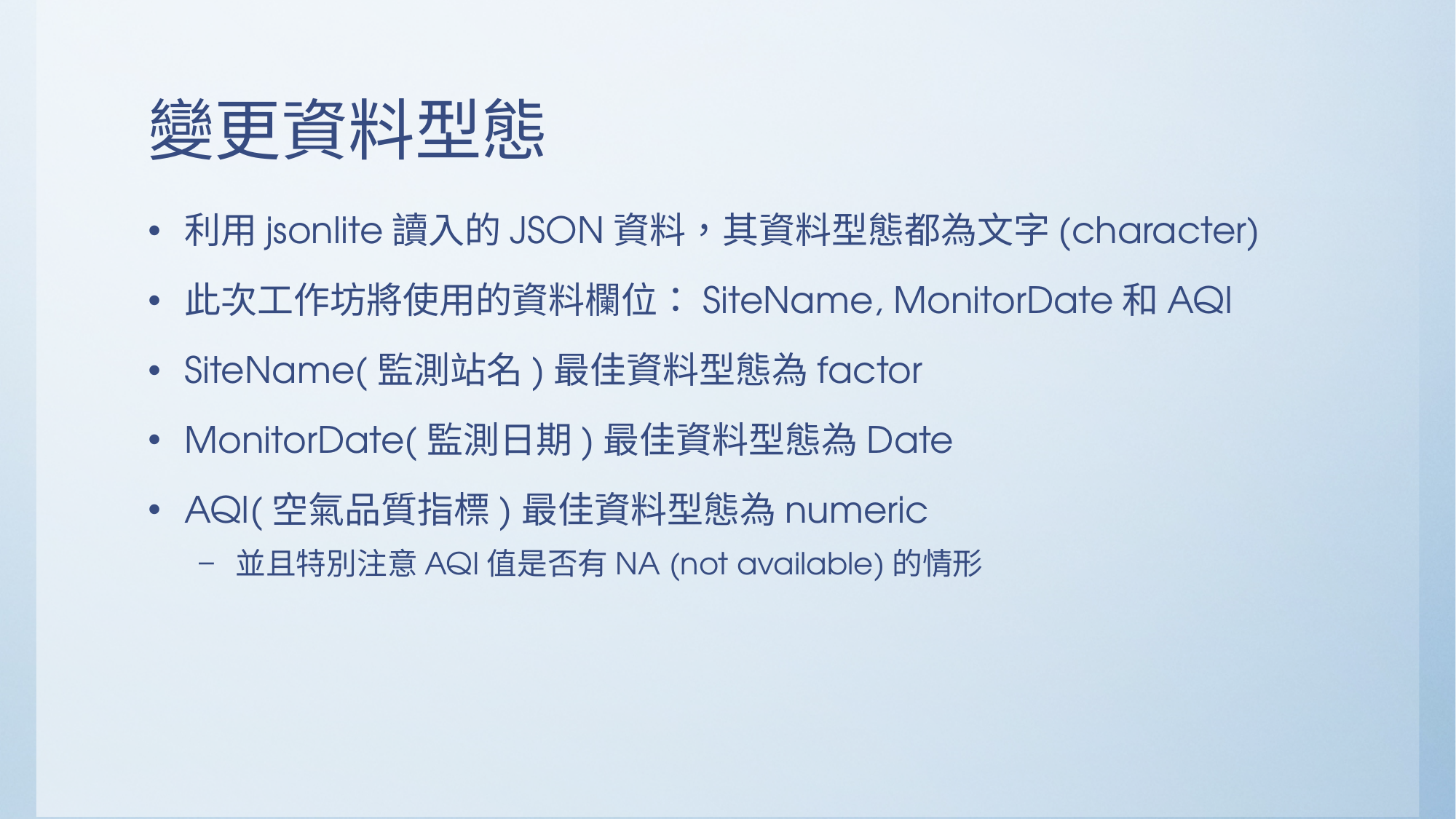

# 變更資料型態
利用jsonlite讀入的JSON資料，其資料型態都為文字(character)
此次工作坊將使用的資料欄位：SiteName, MonitorDate和AQI
SiteName(監測站名)最佳資料型態為factor
MonitorDate(監測日期)最佳資料型態為Date
AQI(空氣品質指標)最佳資料型態為numeric
並且特別注意AQI值是否有NA (not available)的情形